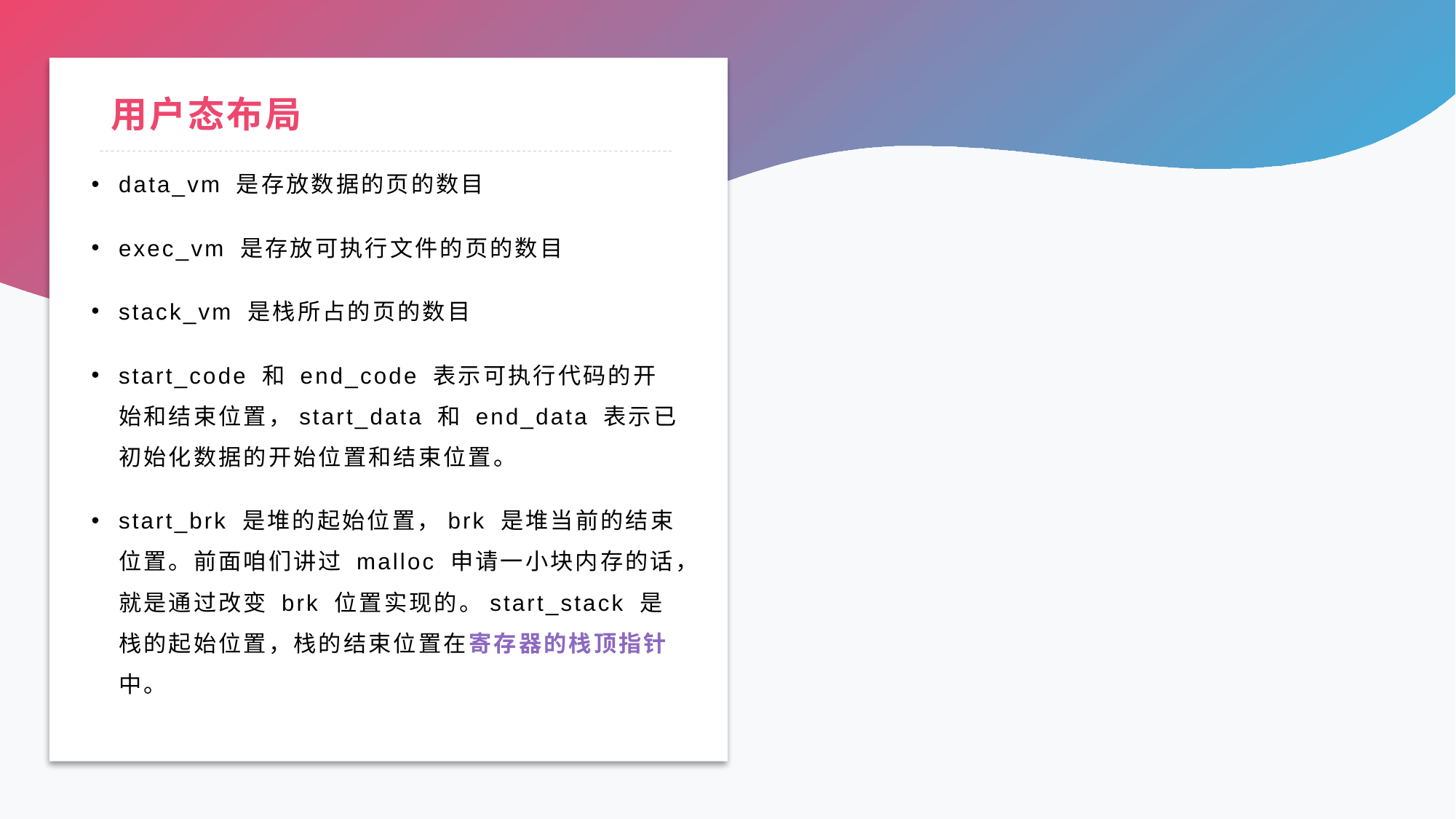

# 用户态布局
data_vm 是存放数据的页的数目
exec_vm 是存放可执行文件的页的数目
stack_vm 是栈所占的页的数目
start_code 和 end_code 表示可执行代码的开始和结束位置，start_data 和 end_data 表示已初始化数据的开始位置和结束位置。
start_brk 是堆的起始位置，brk 是堆当前的结束位置。前面咱们讲过 malloc 申请一小块内存的话，就是通过改变 brk 位置实现的。start_stack 是栈的起始位置，栈的结束位置在寄存器的栈顶指针中。